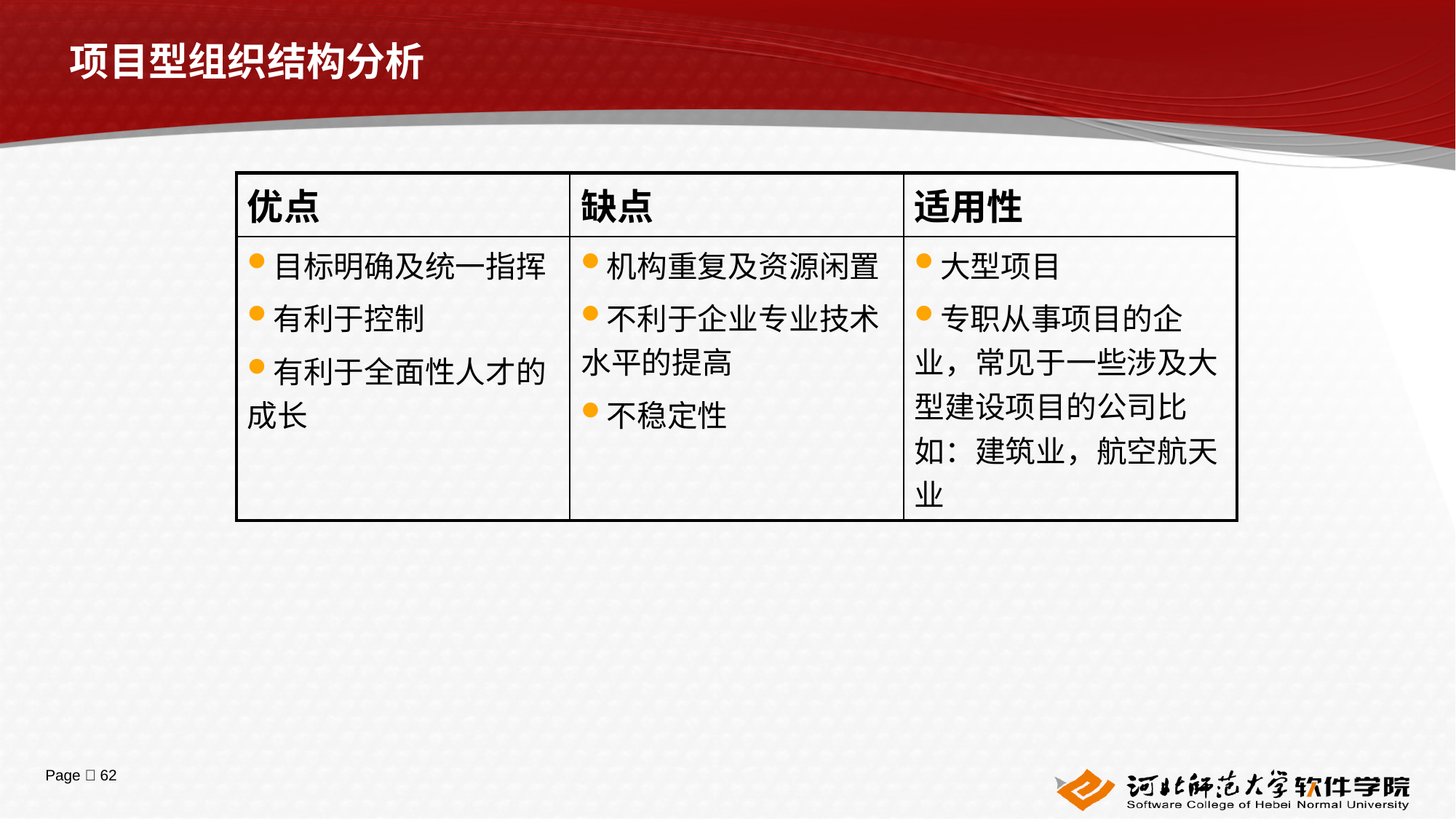

项目型组织结构分析
| 优点 | 缺点 | 适用性 |
| --- | --- | --- |
| 目标明确及统一指挥 有利于控制 有利于全面性人才的成长 | 机构重复及资源闲置 不利于企业专业技术水平的提高 不稳定性 | 大型项目 专职从事项目的企业，常见于一些涉及大型建设项目的公司比如：建筑业，航空航天业 |